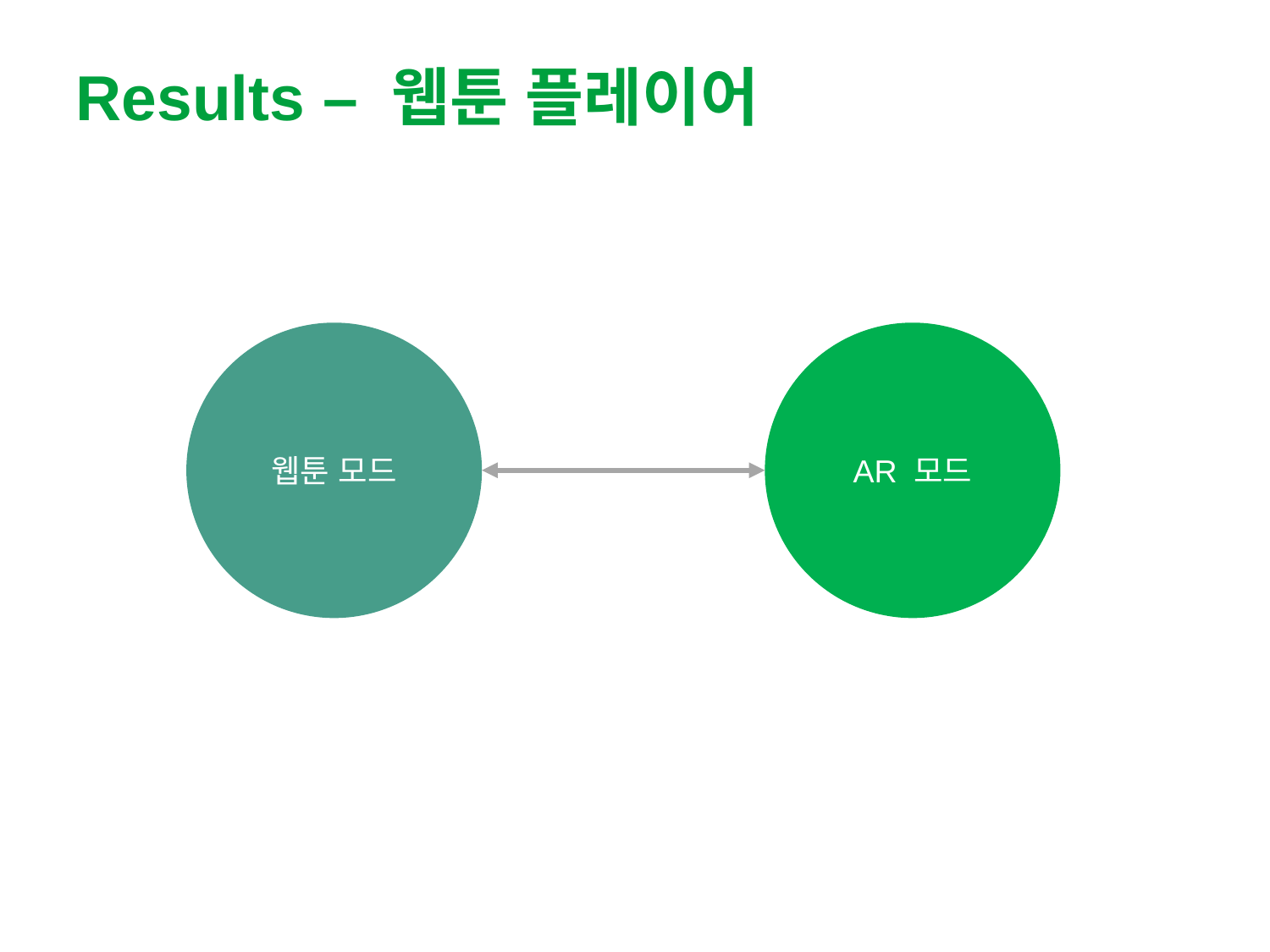

# Results – 웹툰 플레이어
웹툰 모드
AR 모드